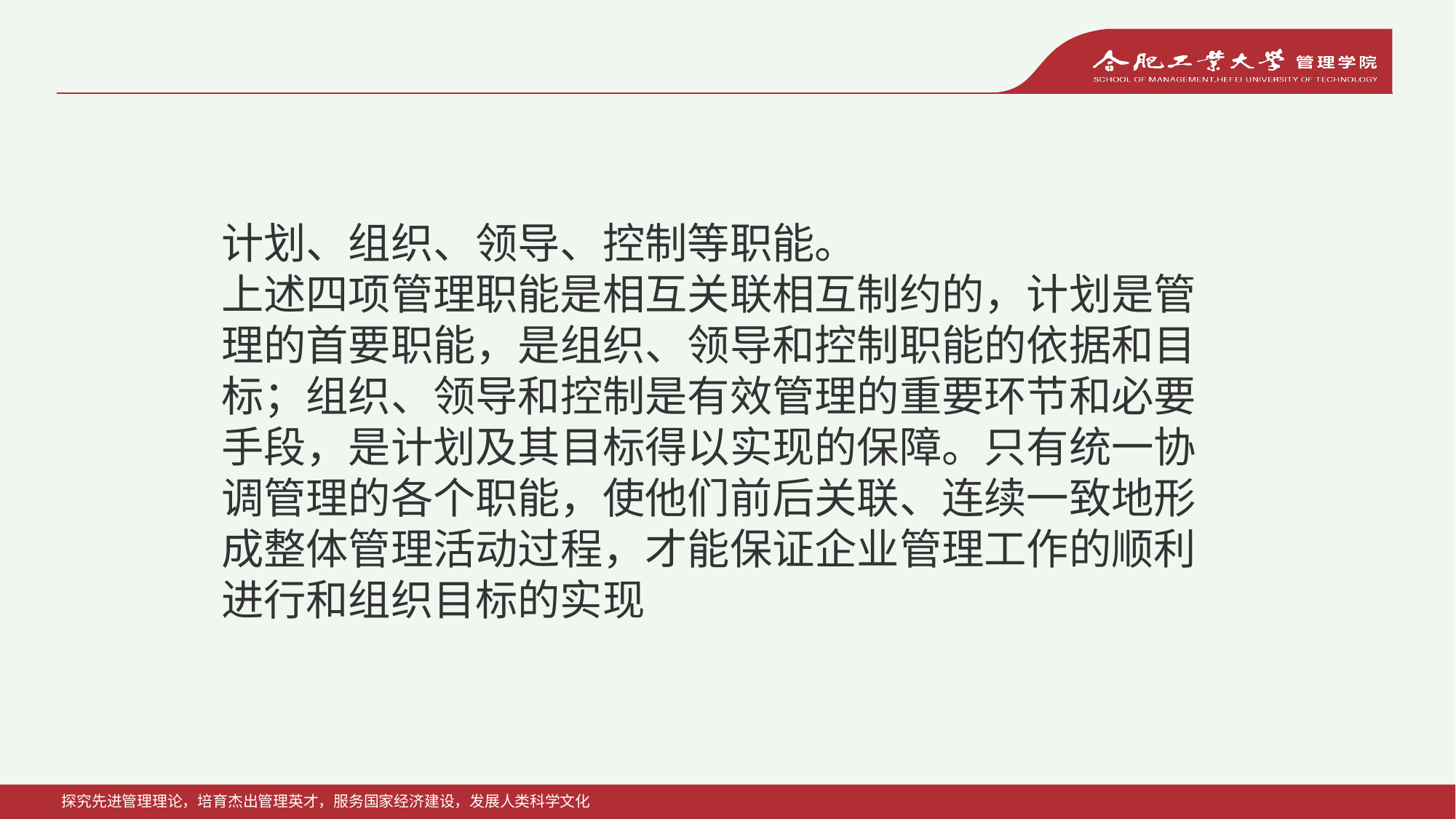

#
计划、组织、领导、控制等职能。
上述四项管理职能是相互关联相互制约的，计划是管理的首要职能，是组织、领导和控制职能的依据和目标；组织、领导和控制是有效管理的重要环节和必要手段，是计划及其目标得以实现的保障。只有统一协调管理的各个职能，使他们前后关联、连续一致地形成整体管理活动过程，才能保证企业管理工作的顺利进行和组织目标的实现